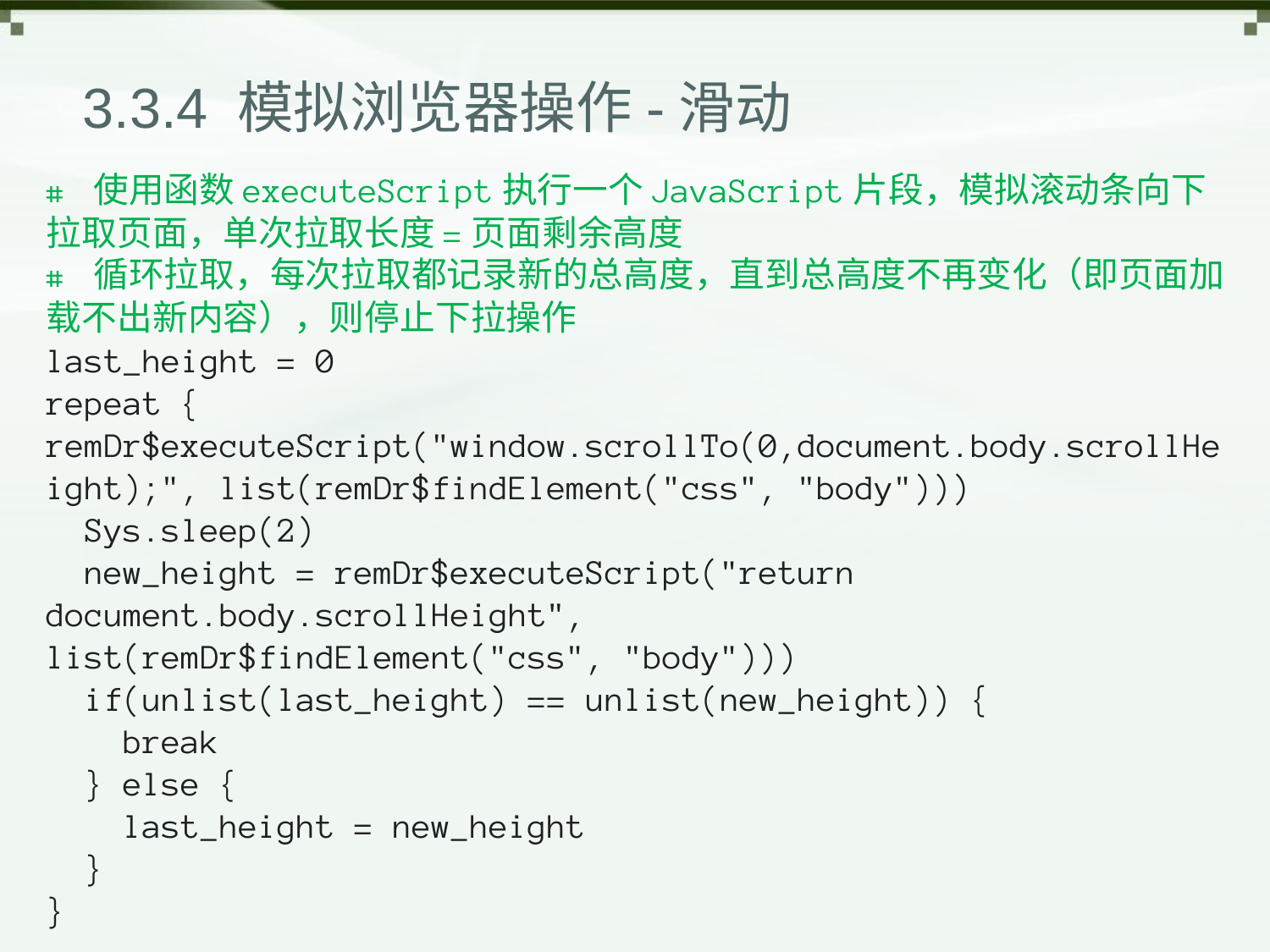

# 3.3.4 模拟浏览器操作-滑动
# 使用函数executeScript执行一个JavaScript片段，模拟滚动条向下拉取页面，单次拉取长度=页面剩余高度
# 循环拉取，每次拉取都记录新的总高度，直到总高度不再变化（即页面加载不出新内容），则停止下拉操作
last_height = 0
repeat {
remDr$executeScript("window.scrollTo(0,document.body.scrollHeight);", list(remDr$findElement("css", "body")))
  Sys.sleep(2)
  new_height = remDr$executeScript("return document.body.scrollHeight",                               list(remDr$findElement("css", "body")))
  if(unlist(last_height) == unlist(new_height)) {
    break
  } else {
    last_height = new_height
  }
}